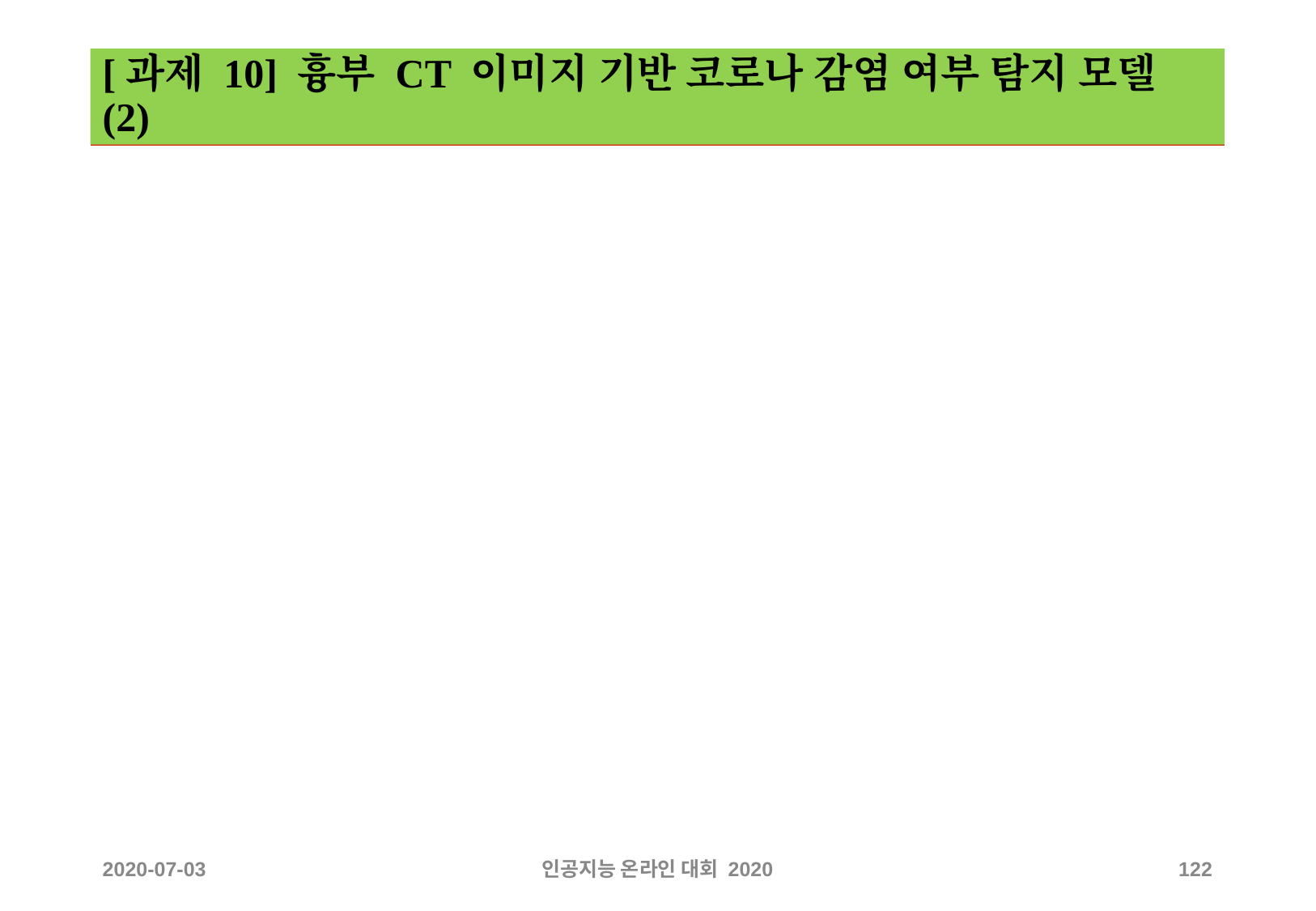

# [과제 10] 흉부 CT 이미지 기반 코로나 감염 여부 탐지 모델 (2)

2020-07-03
인공지능 온라인 대회 2020
122